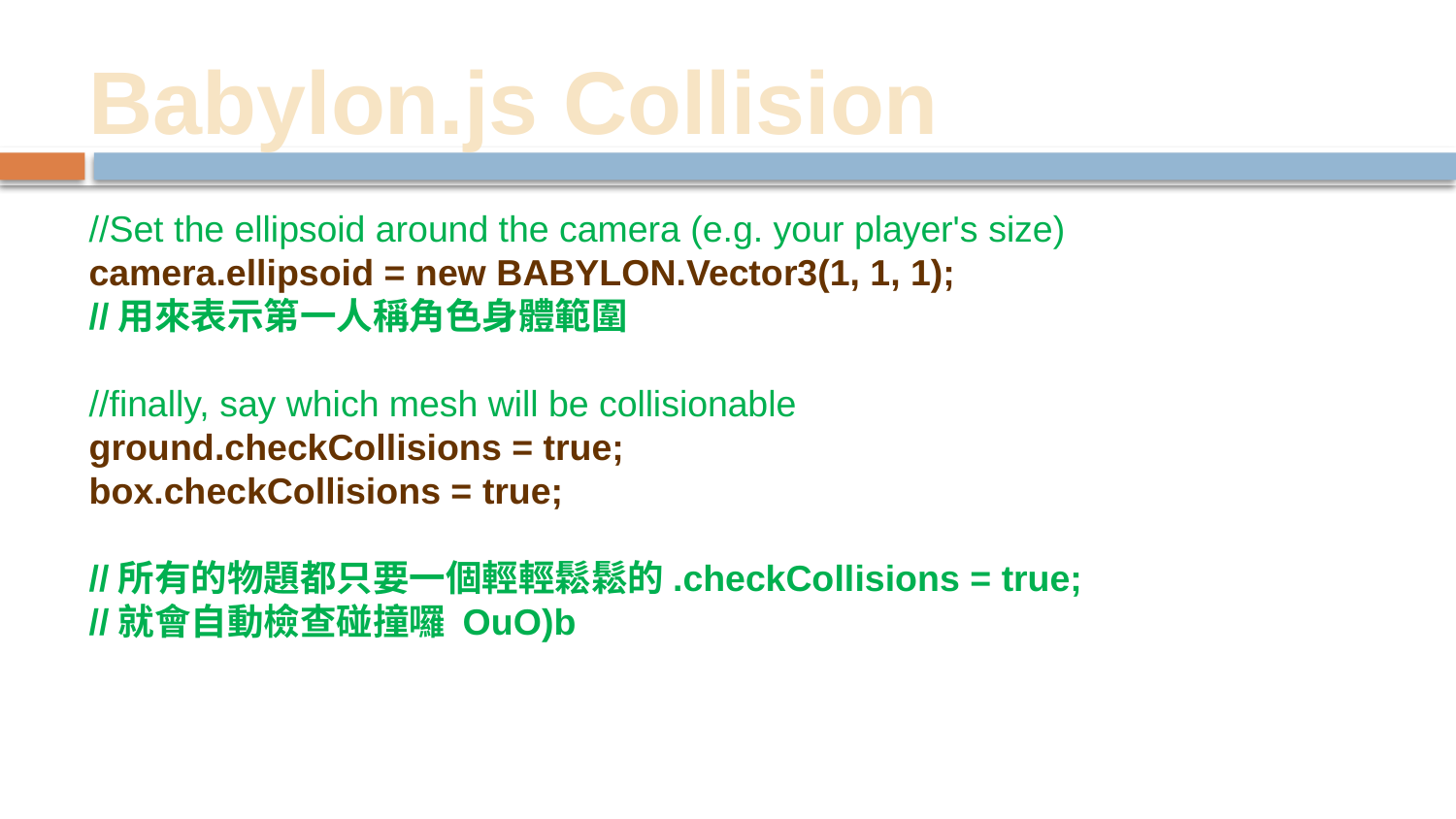

# Babylon.js Collision
//Set the ellipsoid around the camera (e.g. your player's size)
camera.ellipsoid = new BABYLON.Vector3(1, 1, 1);
//用來表示第一人稱角色身體範圍

//finally, say which mesh will be collisionable
ground.checkCollisions = true;
box.checkCollisions = true;

//所有的物題都只要一個輕輕鬆鬆的.checkCollisions = true;
//就會自動檢查碰撞囉 OuO)b